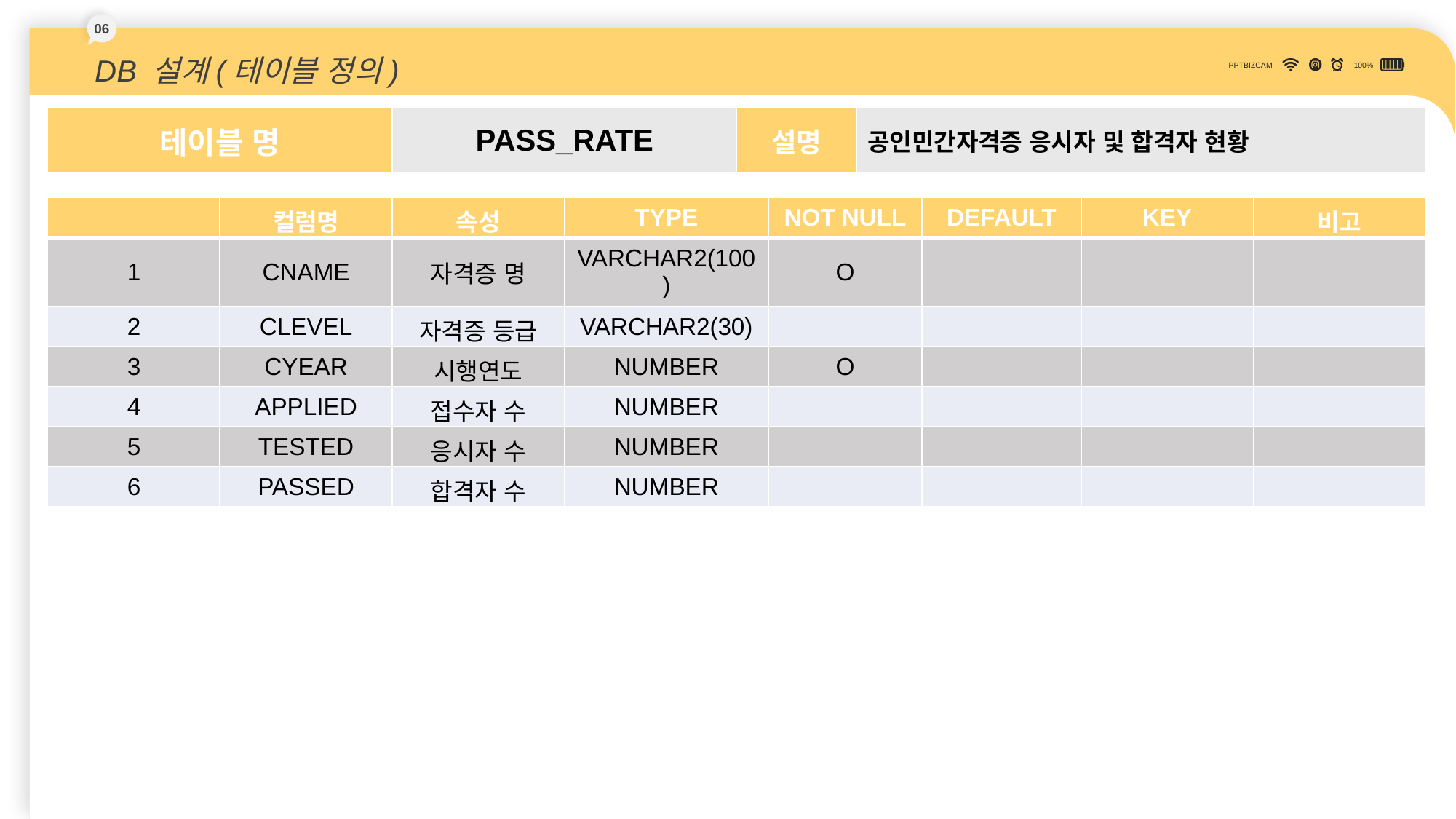

06
DB 설계(테이블 정의)

PPTBIZCAM
100%

| 테이블 명 | PASS\_RATE | 설명 | 공인민간자격증 응시자 및 합격자 현황 |
| --- | --- | --- | --- |
|  | 컬럼명 | 속성 | TYPE | NOT NULL | DEFAULT | KEY | 비고 |
| --- | --- | --- | --- | --- | --- | --- | --- |
| 1 | CNAME | 자격증 명 | VARCHAR2(100) | O |  |  |  |
| 2 | CLEVEL | 자격증 등급 | VARCHAR2(30) |  |  |  |  |
| 3 | CYEAR | 시행연도 | NUMBER | O |  |  |  |
| 4 | APPLIED | 접수자 수 | NUMBER |  |  |  |  |
| 5 | TESTED | 응시자 수 | NUMBER |  |  |  |  |
| 6 | PASSED | 합격자 수 | NUMBER |  |  |  |  |
44